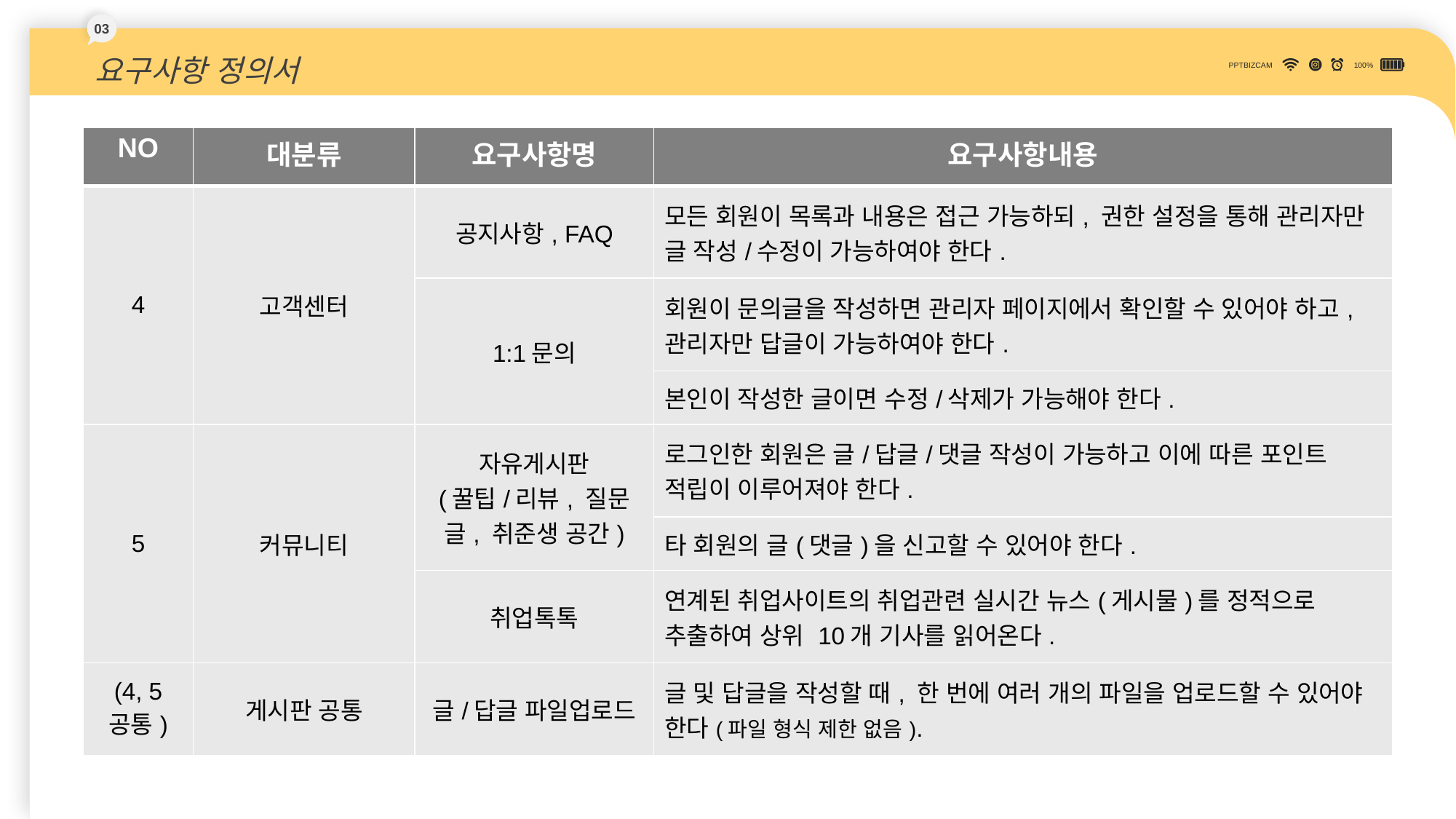

03
요구사항 정의서

PPTBIZCAM
100%

| NO | 대분류 | 요구사항명 | 요구사항내용 |
| --- | --- | --- | --- |
| 4 | 고객센터 | 공지사항, FAQ | 모든 회원이 목록과 내용은 접근 가능하되, 권한 설정을 통해 관리자만 글 작성/수정이 가능하여야 한다. |
|  |  | 1:1문의 | 회원이 문의글을 작성하면 관리자 페이지에서 확인할 수 있어야 하고, 관리자만 답글이 가능하여야 한다. |
|  |  |  | 본인이 작성한 글이면 수정/삭제가 가능해야 한다. |
| 5 | 커뮤니티 | 자유게시판 (꿀팁/리뷰, 질문글, 취준생 공간) | 로그인한 회원은 글/답글/댓글 작성이 가능하고 이에 따른 포인트 적립이 이루어져야 한다. |
|  |  |  | 타 회원의 글(댓글)을 신고할 수 있어야 한다. |
|  |  | 취업톡톡 | 연계된 취업사이트의 취업관련 실시간 뉴스(게시물)를 정적으로 추출하여 상위 10개 기사를 읽어온다. |
| (4, 5 공통) | 게시판 공통 | 글/답글 파일업로드 | 글 및 답글을 작성할 때, 한 번에 여러 개의 파일을 업로드할 수 있어야 한다(파일 형식 제한 없음). |
DOWN